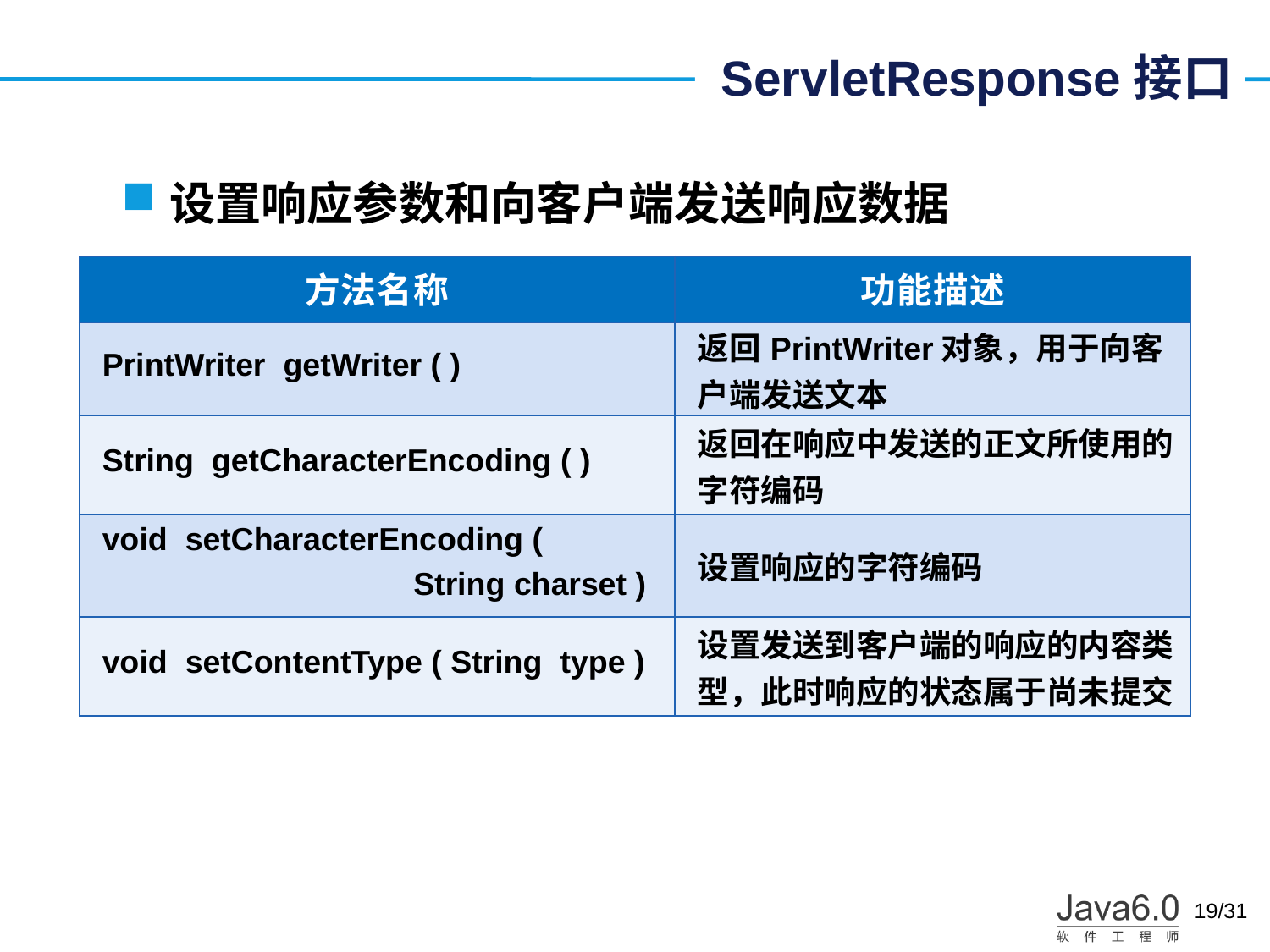

# ServletResponse接口
设置响应参数和向客户端发送响应数据
| 方法名称 | 功能描述 |
| --- | --- |
| PrintWriter getWriter ( ) | 返回PrintWriter对象，用于向客户端发送文本 |
| String getCharacterEncoding ( ) | 返回在响应中发送的正文所使用的字符编码 |
| void setCharacterEncoding ( String charset ) | 设置响应的字符编码 |
| void setContentType ( String type ) | 设置发送到客户端的响应的内容类型，此时响应的状态属于尚未提交 |
19/31